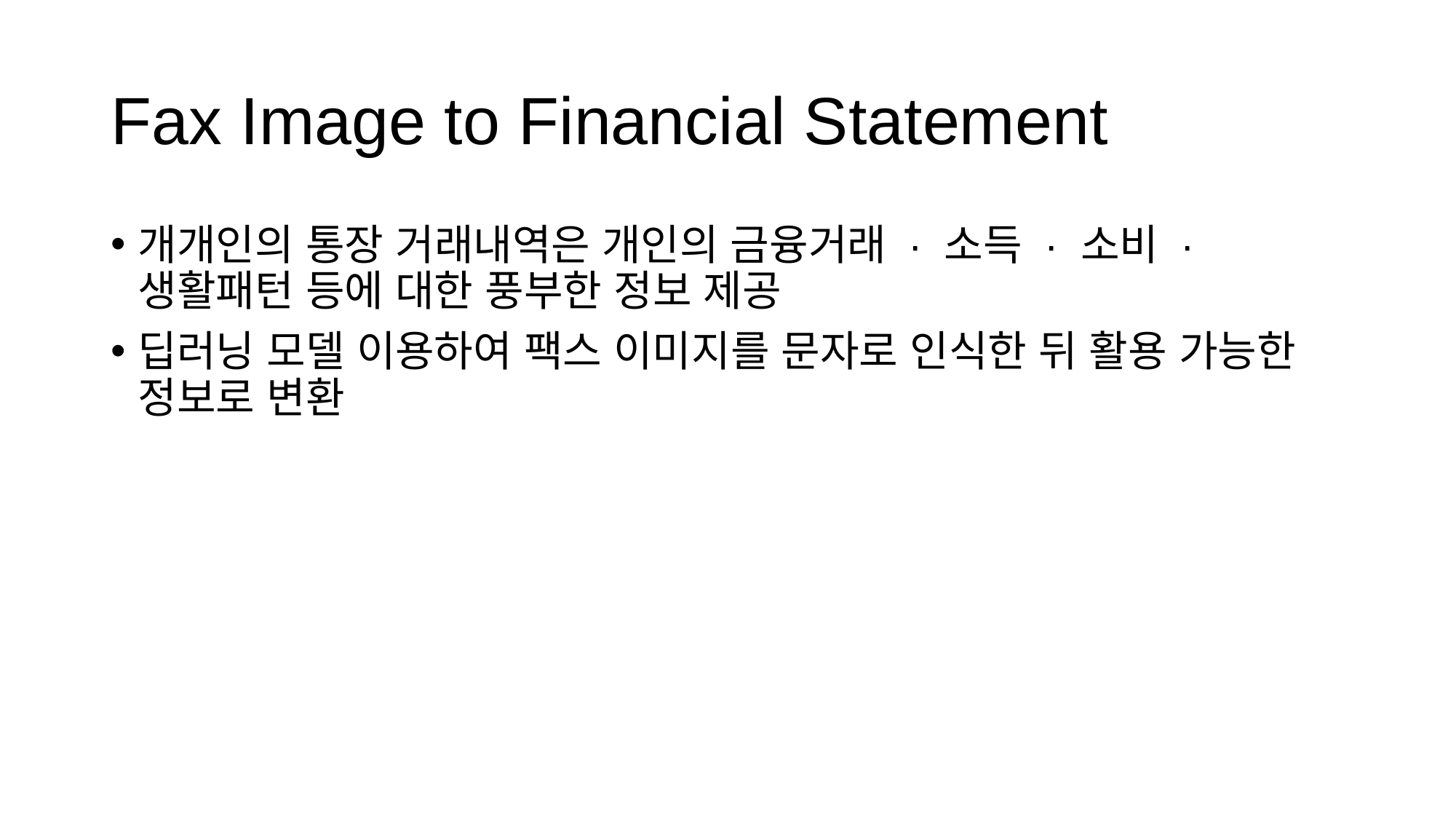

# Fax Image to Financial Statement
개개인의 통장 거래내역은 개인의 금융거래 · 소득 · 소비 · 생활패턴 등에 대한 풍부한 정보 제공
딥러닝 모델 이용하여 팩스 이미지를 문자로 인식한 뒤 활용 가능한 정보로 변환